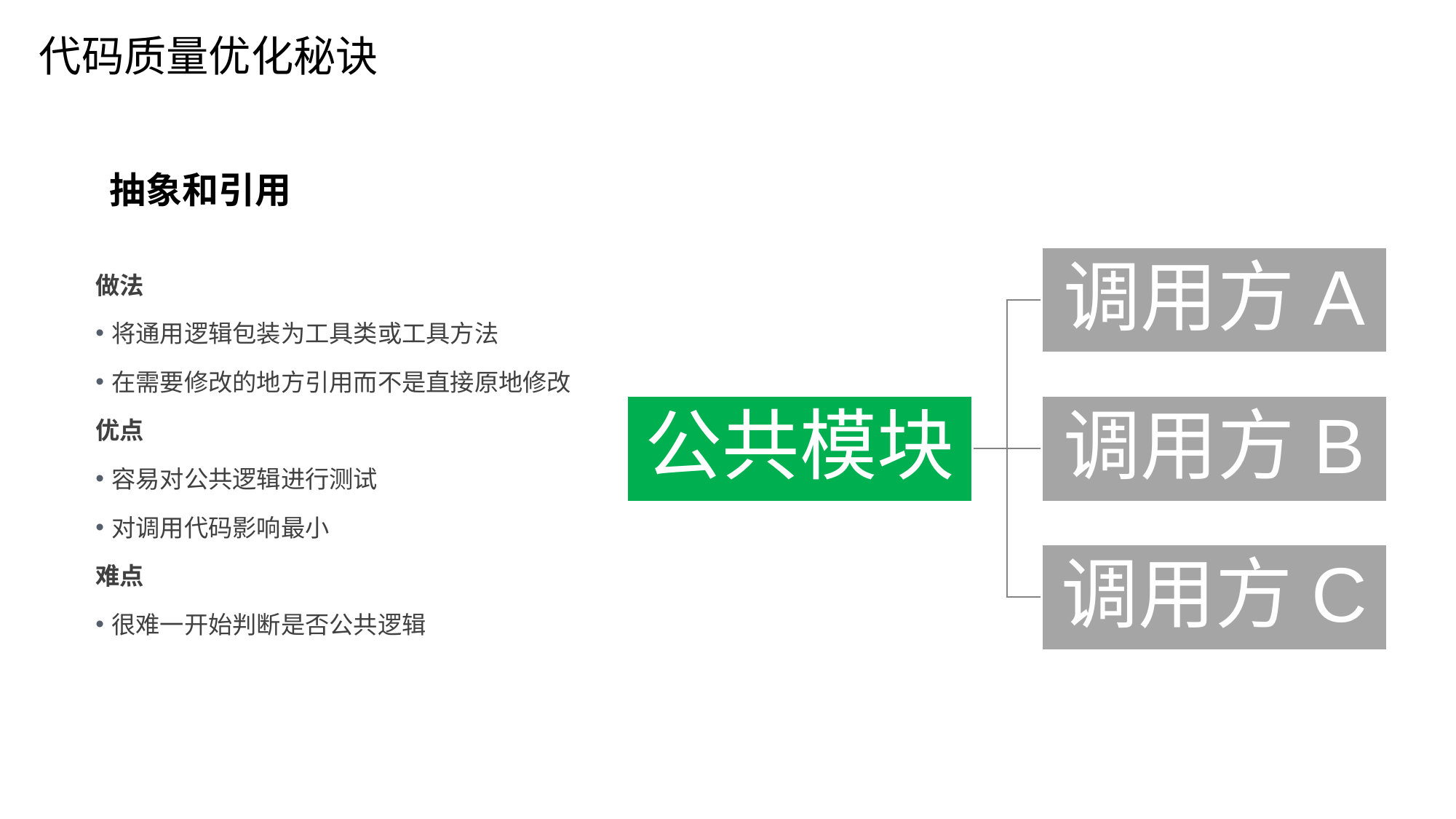

代码质量优化秘诀
抽象和引用
公共模块
调用方A
调用方B
调用方C
做法
将通用逻辑包装为工具类或工具方法
在需要修改的地方引用而不是直接原地修改
优点
容易对公共逻辑进行测试
对调用代码影响最小
难点
很难一开始判断是否公共逻辑